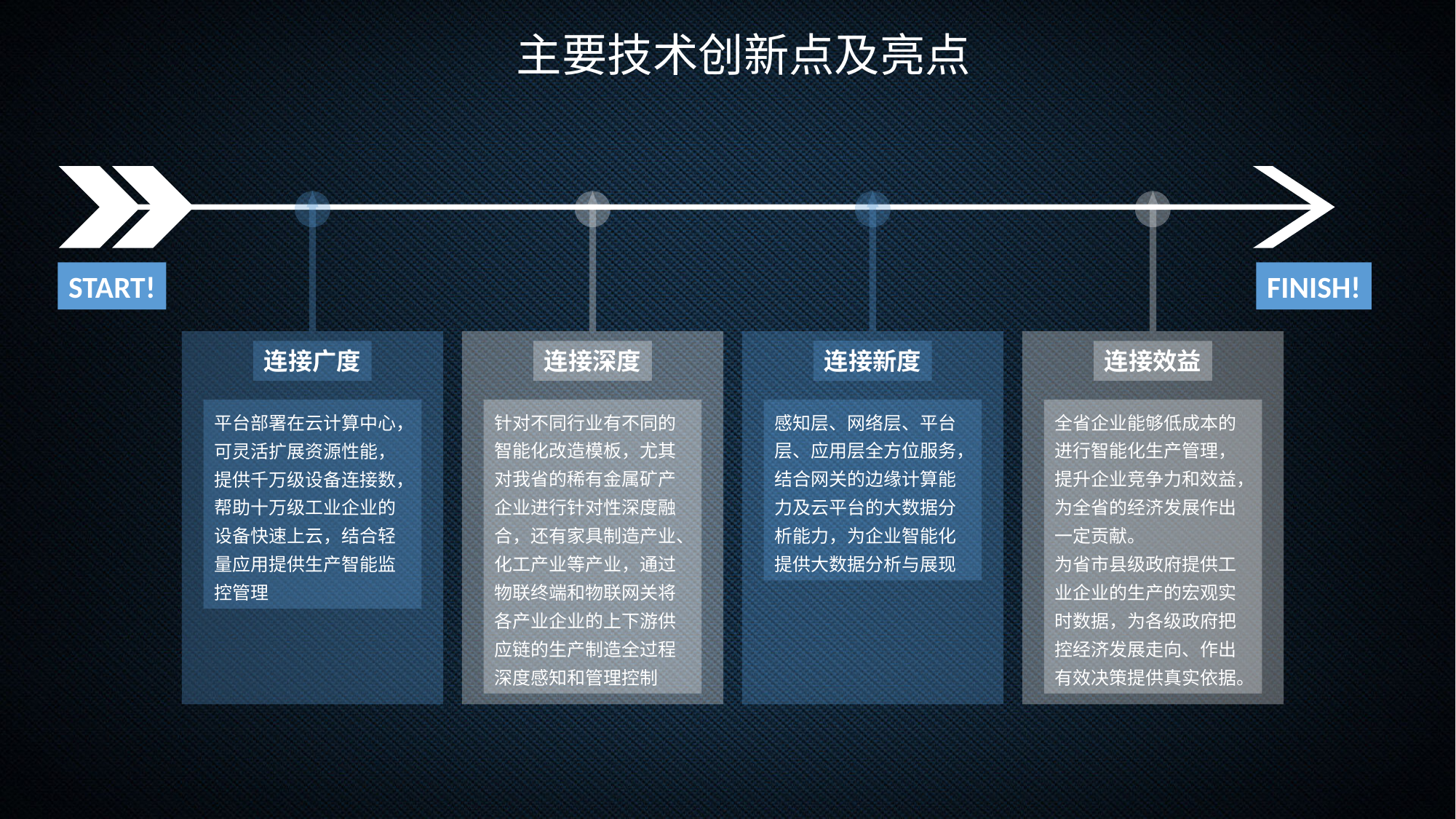

主要技术创新点及亮点

连接广度
平台部署在云计算中心，可灵活扩展资源性能，提供千万级设备连接数，帮助十万级工业企业的设备快速上云，结合轻量应用提供生产智能监控管理

连接深度
针对不同行业有不同的智能化改造模板，尤其对我省的稀有金属矿产企业进行针对性深度融合，还有家具制造产业、化工产业等产业，通过物联终端和物联网关将各产业企业的上下游供应链的生产制造全过程深度感知和管理控制

连接新度
感知层、网络层、平台层、应用层全方位服务，结合网关的边缘计算能力及云平台的大数据分析能力，为企业智能化提供大数据分析与展现

连接效益
全省企业能够低成本的进行智能化生产管理，提升企业竞争力和效益，为全省的经济发展作出一定贡献。
为省市县级政府提供工业企业的生产的宏观实时数据，为各级政府把控经济发展走向、作出有效决策提供真实依据。

START!
FINISH!